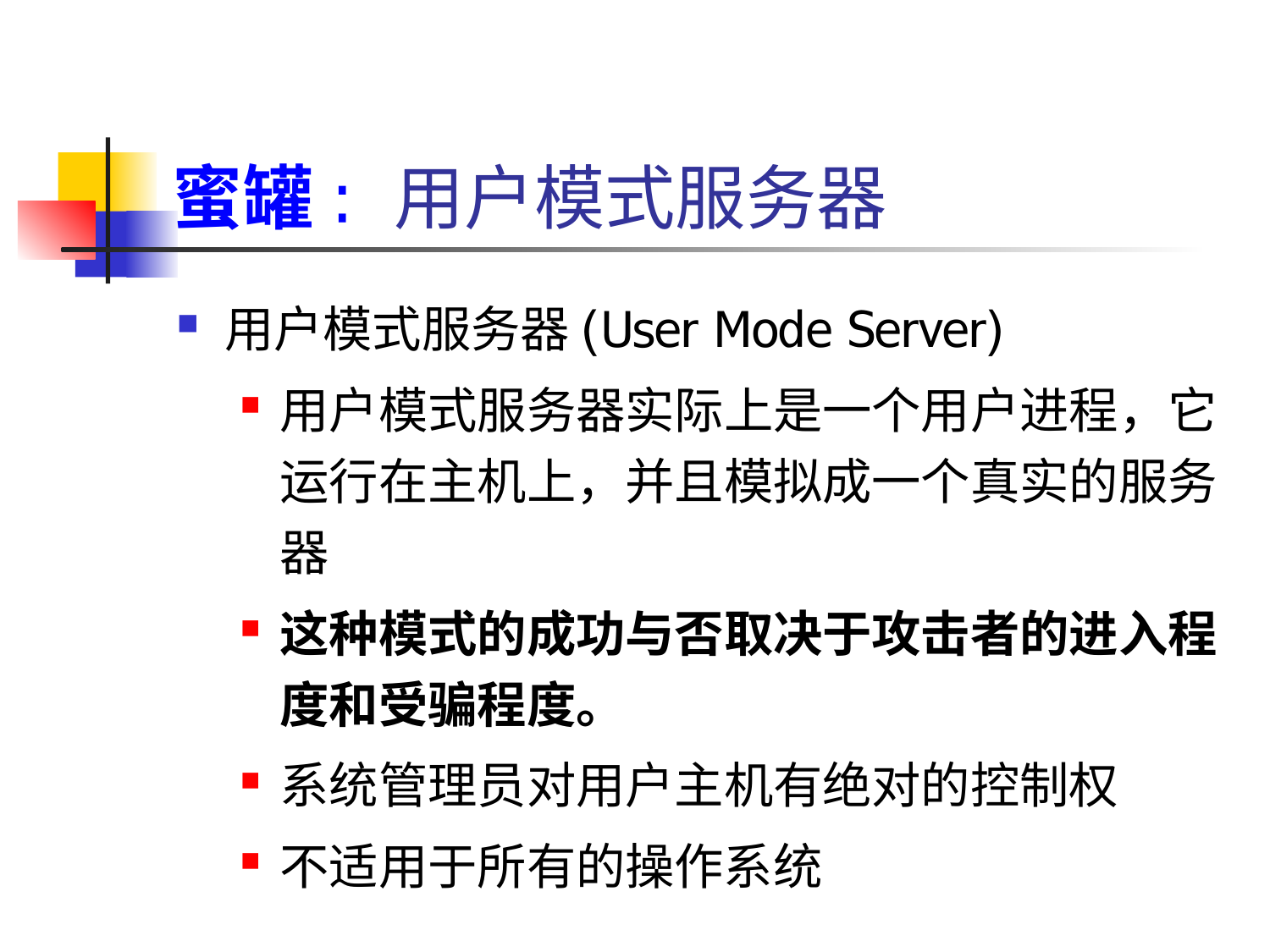

# 蜜罐: 用户模式服务器
用户模式服务器(User Mode Server)
用户模式服务器实际上是一个用户进程，它运行在主机上，并且模拟成一个真实的服务器
这种模式的成功与否取决于攻击者的进入程度和受骗程度。
系统管理员对用户主机有绝对的控制权
不适用于所有的操作系统